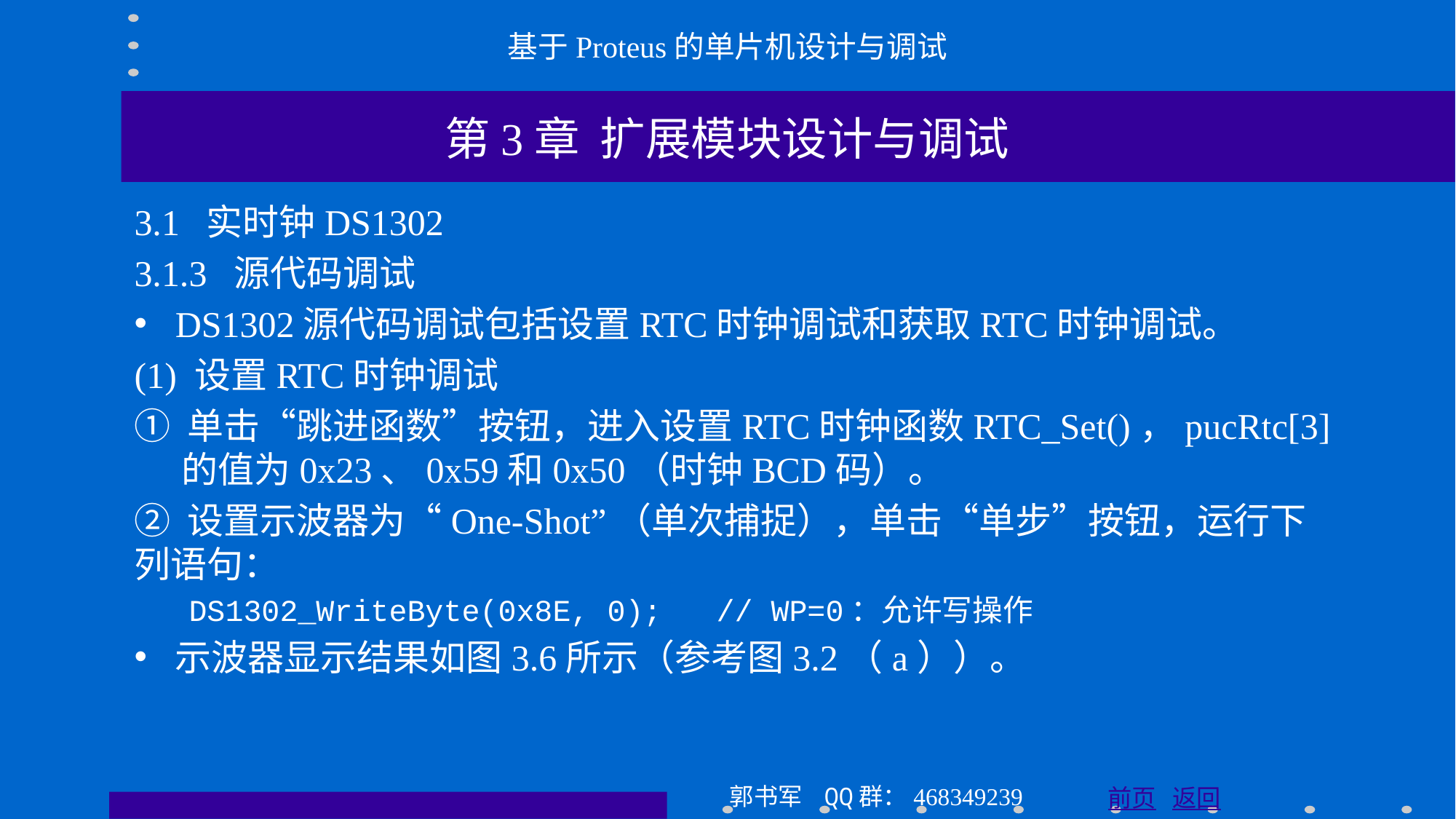

基于Proteus的单片机设计与调试
第3章  扩展模块设计与调试
3.1  实时钟DS1302
3.1.3  源代码调试
DS1302源代码调试包括设置RTC时钟调试和获取RTC时钟调试。
(1) 设置RTC时钟调试
① 单击“跳进函数”按钮，进入设置RTC时钟函数RTC_Set()，pucRtc[3]的值为0x23、0x59和0x50（时钟BCD码）。
② 设置示波器为“One-Shot”（单次捕捉），单击“单步”按钮，运行下列语句：
   DS1302_WriteByte(0x8E, 0);   // WP=0：允许写操作
示波器显示结果如图3.6所示（参考图3.2（a））。

郭书军   QQ群：468349239
前页   返回